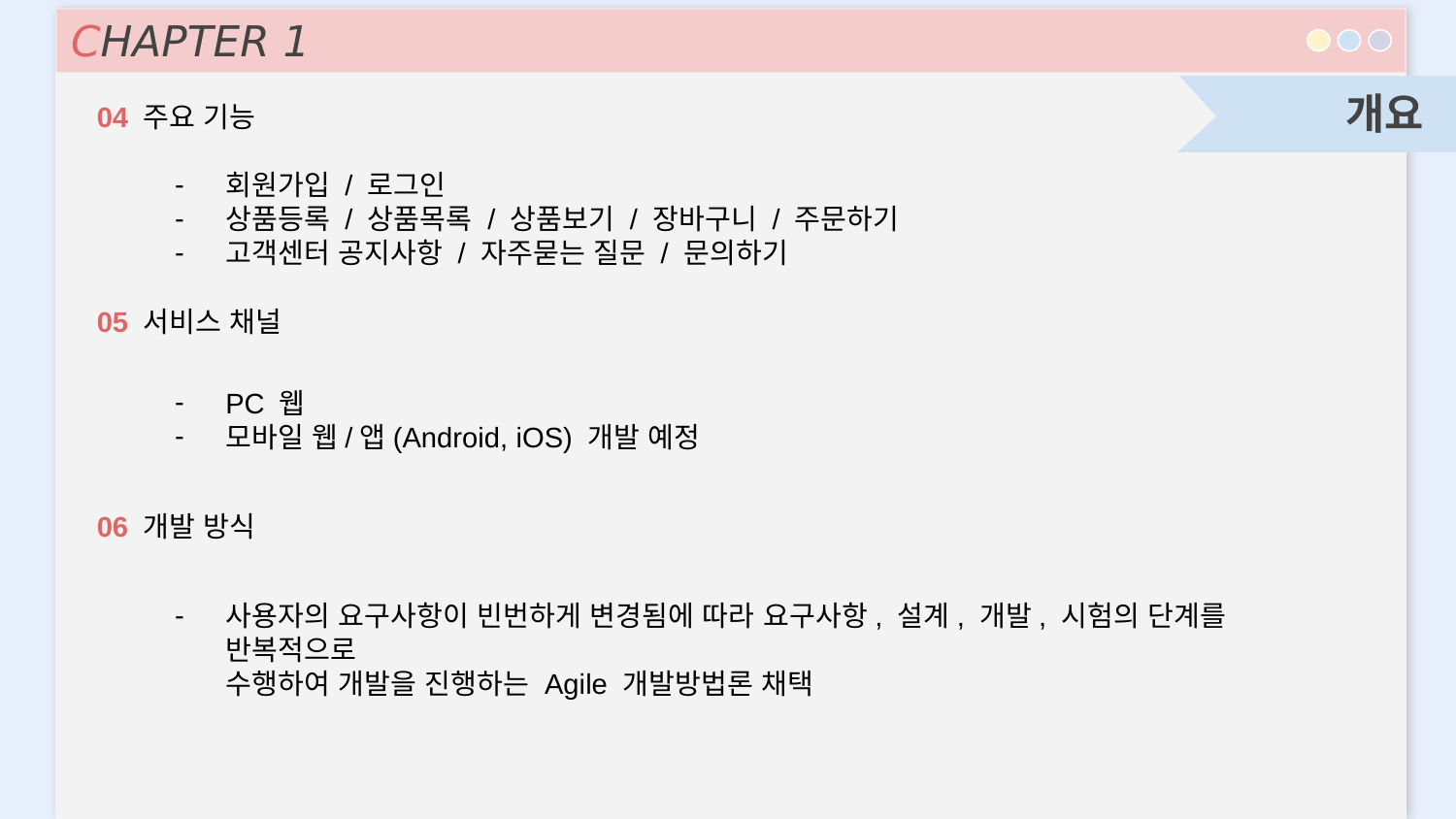

CHAPTER 1

개요

04 주요 기능
회원가입 / 로그인
상품등록 / 상품목록 / 상품보기 / 장바구니 / 주문하기
고객센터 공지사항 / 자주묻는 질문 / 문의하기
05 서비스 채널
PC 웹
모바일 웹/앱(Android, iOS) 개발 예정
06 개발 방식
사용자의 요구사항이 빈번하게 변경됨에 따라 요구사항, 설계, 개발, 시험의 단계를 반복적으로
수행하여 개발을 진행하는 Agile 개발방법론 채택